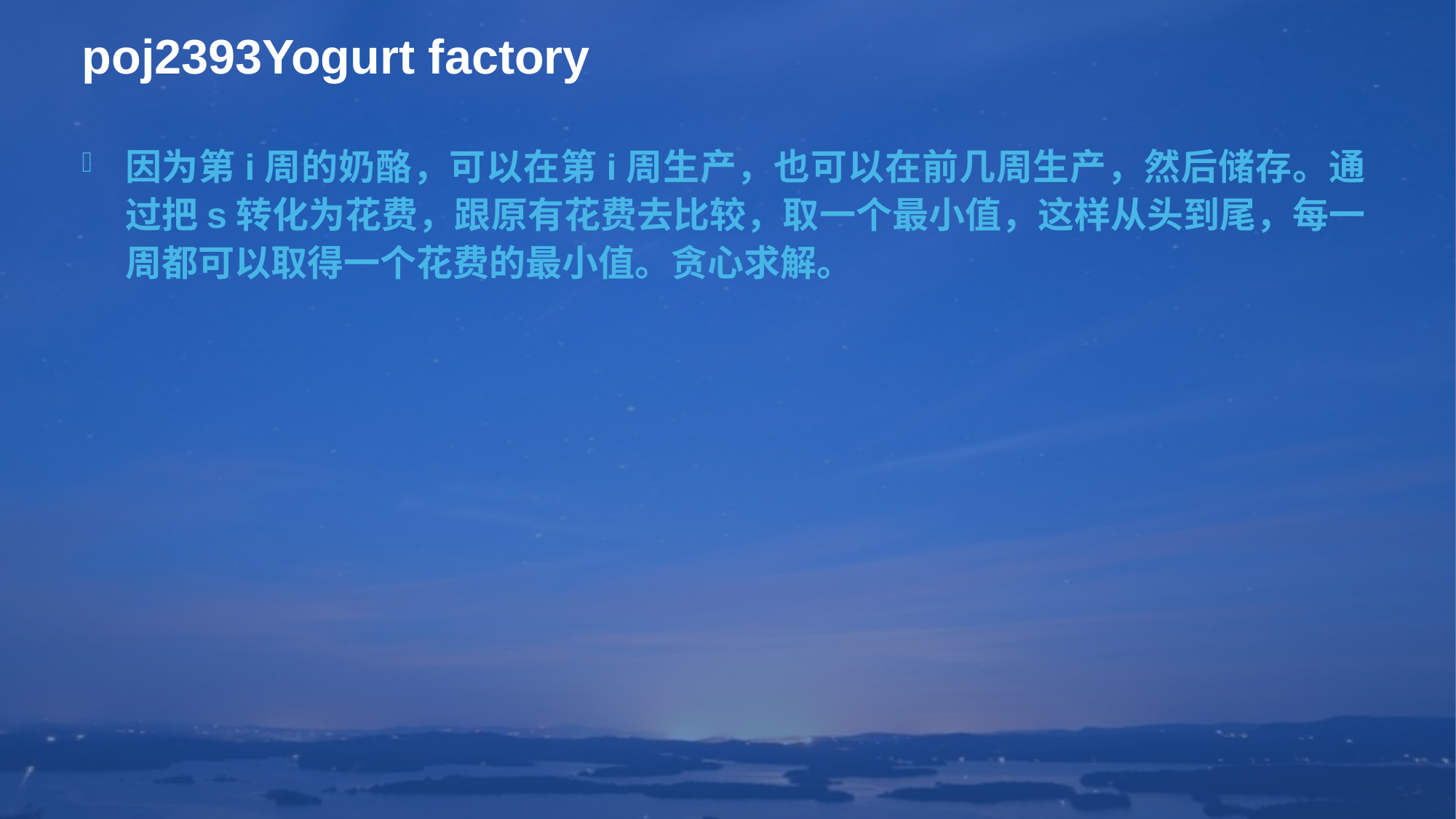

# poj2393Yogurt factory
因为第i周的奶酪，可以在第i周生产，也可以在前几周生产，然后储存。通过把s转化为花费，跟原有花费去比较，取一个最小值，这样从头到尾，每一周都可以取得一个花费的最小值。贪心求解。